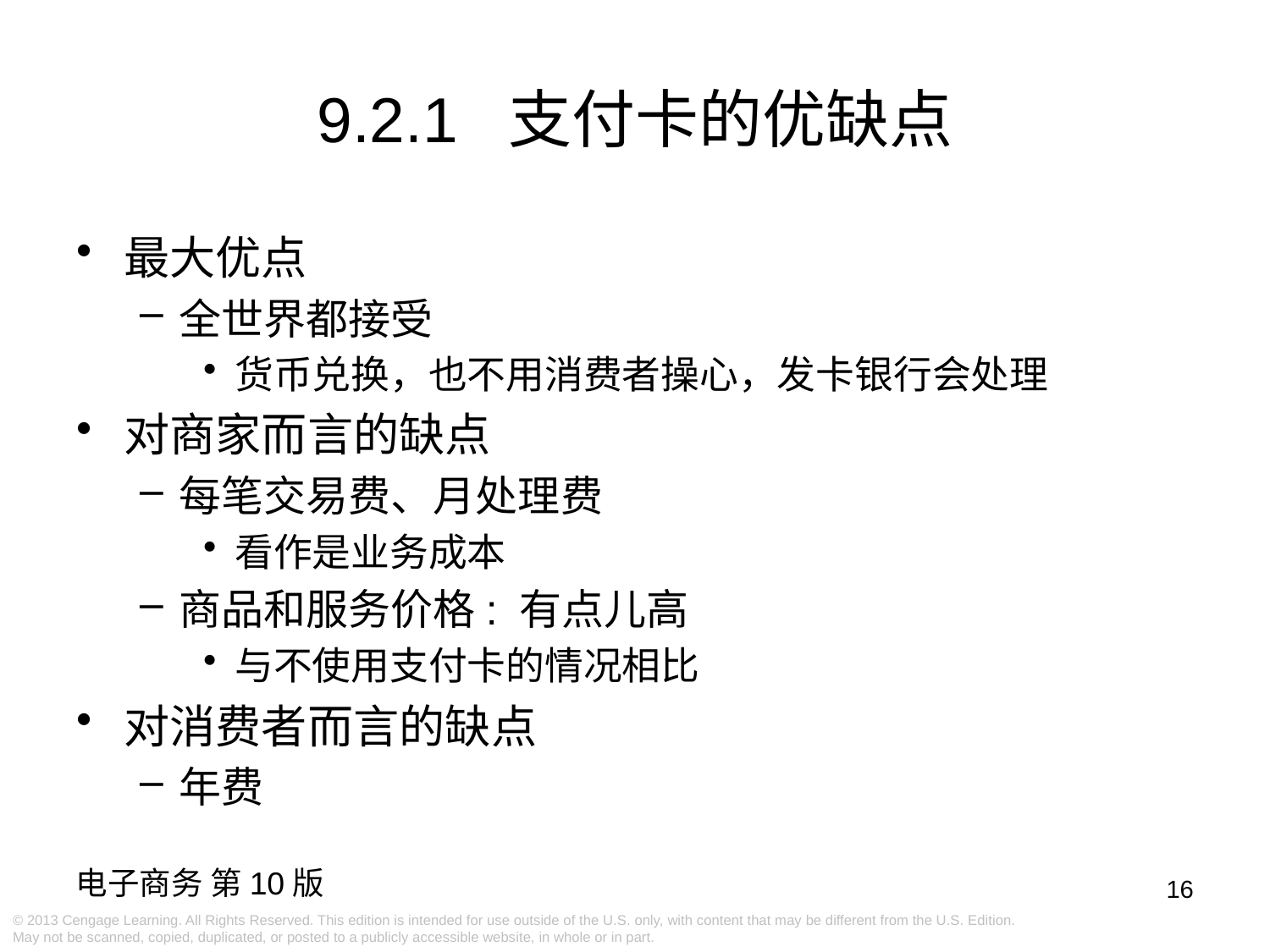

9.2.1  支付卡的优缺点
最大优点
全世界都接受
货币兑换，也不用消费者操心，发卡银行会处理
对商家而言的缺点
每笔交易费、月处理费
看作是业务成本
商品和服务价格: 有点儿高
与不使用支付卡的情况相比
对消费者而言的缺点
年费
16